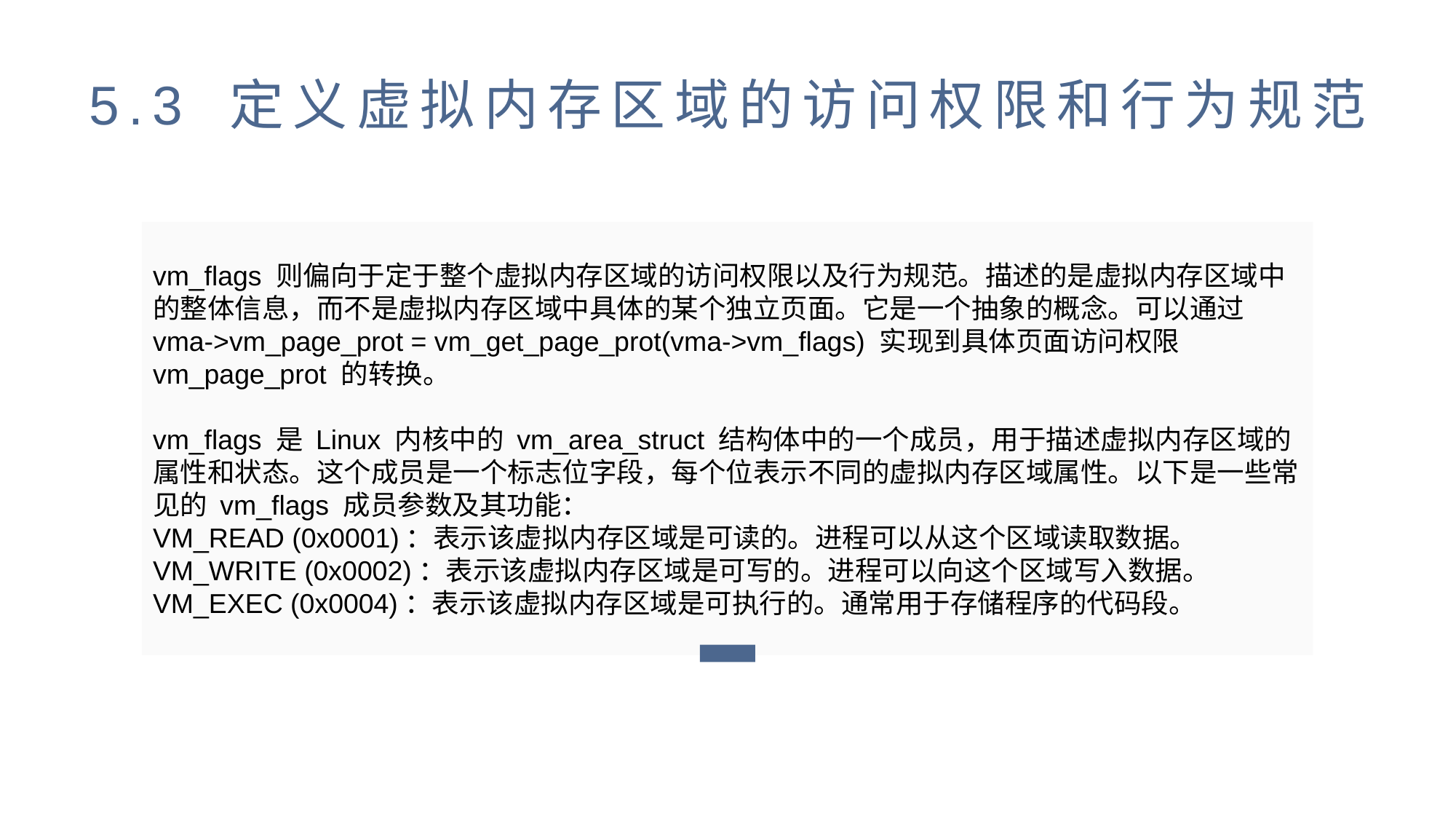

5.3 定义虚拟内存区域的访问权限和行为规范
vm_flags 则偏向于定于整个虚拟内存区域的访问权限以及行为规范。描述的是虚拟内存区域中的整体信息，而不是虚拟内存区域中具体的某个独立页面。它是一个抽象的概念。可以通过 vma->vm_page_prot = vm_get_page_prot(vma->vm_flags) 实现到具体页面访问权限 vm_page_prot 的转换。

vm_flags 是 Linux 内核中的 vm_area_struct 结构体中的一个成员，用于描述虚拟内存区域的属性和状态。这个成员是一个标志位字段，每个位表示不同的虚拟内存区域属性。以下是一些常见的 vm_flags 成员参数及其功能：
VM_READ (0x0001)：表示该虚拟内存区域是可读的。进程可以从这个区域读取数据。
VM_WRITE (0x0002)：表示该虚拟内存区域是可写的。进程可以向这个区域写入数据。
VM_EXEC (0x0004)：表示该虚拟内存区域是可执行的。通常用于存储程序的代码段。